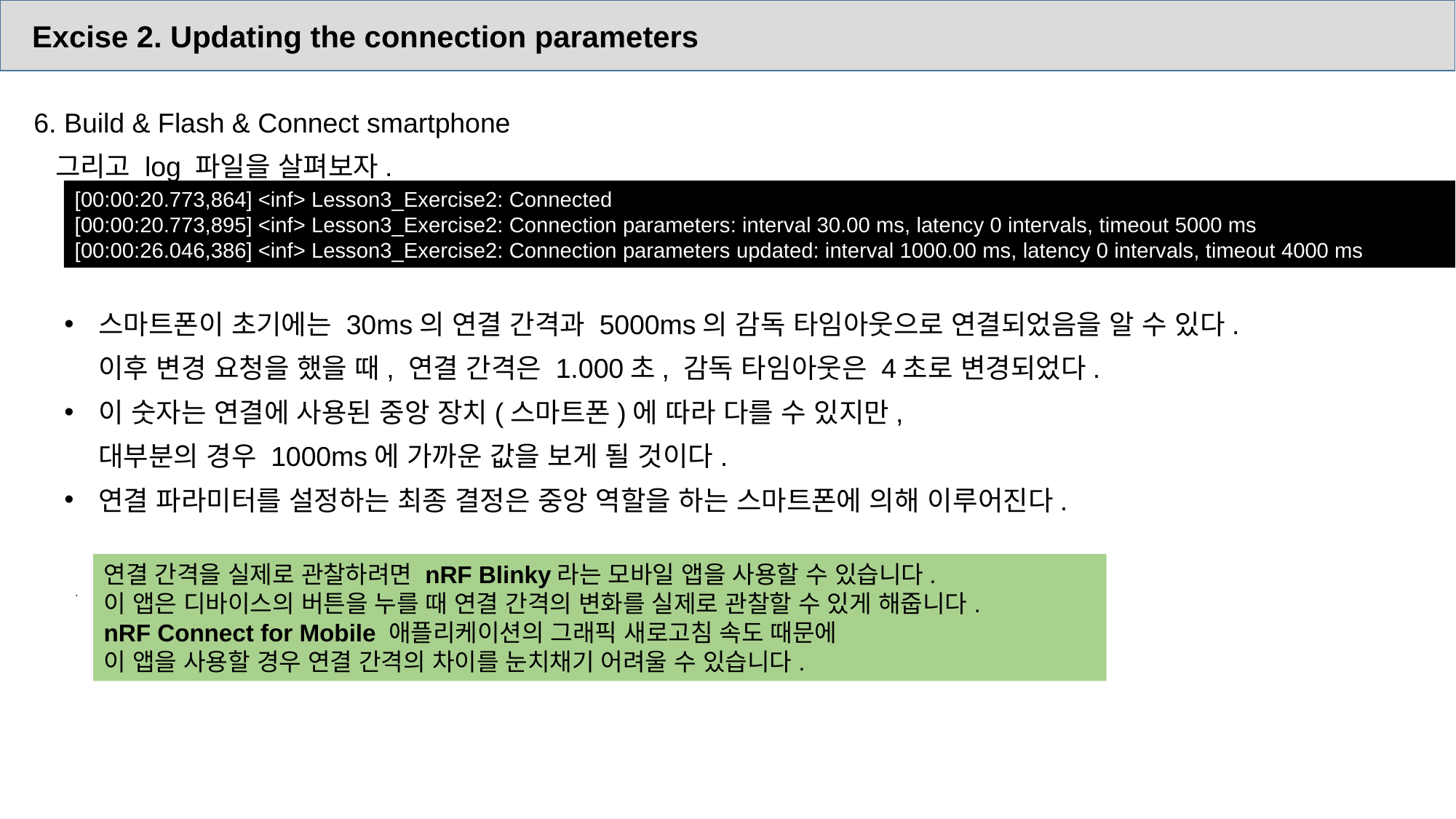

Excise 2. Updating the connection parameters
6. Build & Flash & Connect smartphone
그리고 log 파일을 살펴보자.

[00:00:20.773,864] <inf> Lesson3_Exercise2: Connected
[00:00:20.773,895] <inf> Lesson3_Exercise2: Connection parameters: interval 30.00 ms, latency 0 intervals, timeout 5000 ms
[00:00:26.046,386] <inf> Lesson3_Exercise2: Connection parameters updated: interval 1000.00 ms, latency 0 intervals, timeout 4000 ms
스마트폰이 초기에는 30ms의 연결 간격과 5000ms의 감독 타임아웃으로 연결되었음을 알 수 있다.
이후 변경 요청을 했을 때, 연결 간격은 1.000초, 감독 타임아웃은 4초로 변경되었다.
이 숫자는 연결에 사용된 중앙 장치(스마트폰)에 따라 다를 수 있지만,
대부분의 경우 1000ms에 가까운 값을 보게 될 것이다.
연결 파라미터를 설정하는 최종 결정은 중앙 역할을 하는 스마트폰에 의해 이루어진다.
연결 간격을 실제로 관찰하려면 nRF Blinky라는 모바일 앱을 사용할 수 있습니다.
이 앱은 디바이스의 버튼을 누를 때 연결 간격의 변화를 실제로 관찰할 수 있게 해줍니다.
nRF Connect for Mobile 애플리케이션의 그래픽 새로고침 속도 때문에
이 앱을 사용할 경우 연결 간격의 차이를 눈치채기 어려울 수 있습니다.
.